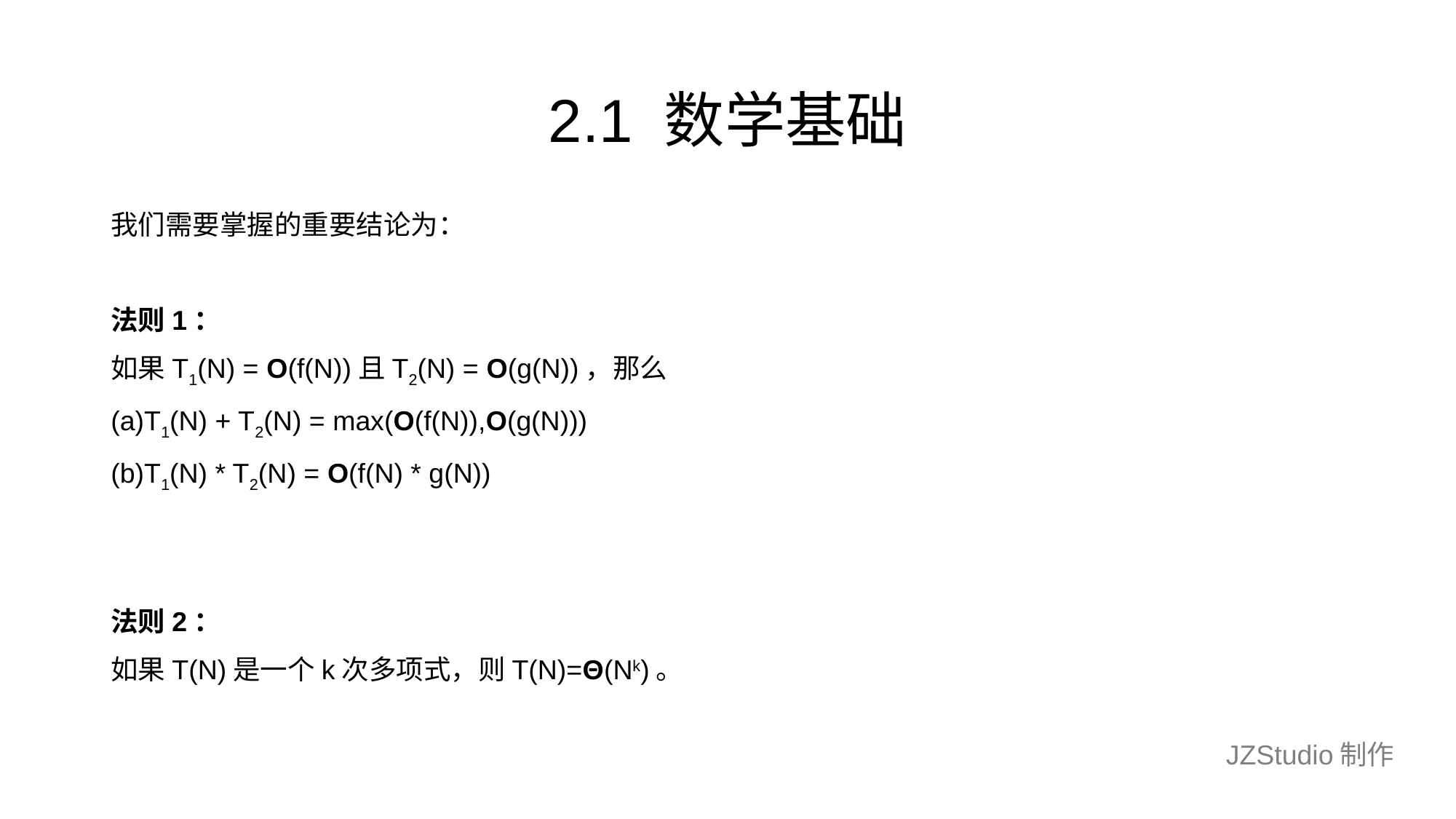

# 2.1 数学基础
我们需要掌握的重要结论为：

法则1：
如果T1(N) = O(f(N))且T2(N) = O(g(N))，那么
(a)T1(N) + T2(N) = max(O(f(N)),O(g(N)))
(b)T1(N) * T2(N) = O(f(N) * g(N))

法则2：
如果T(N)是一个k次多项式，则T(N)=Θ(Nk)。